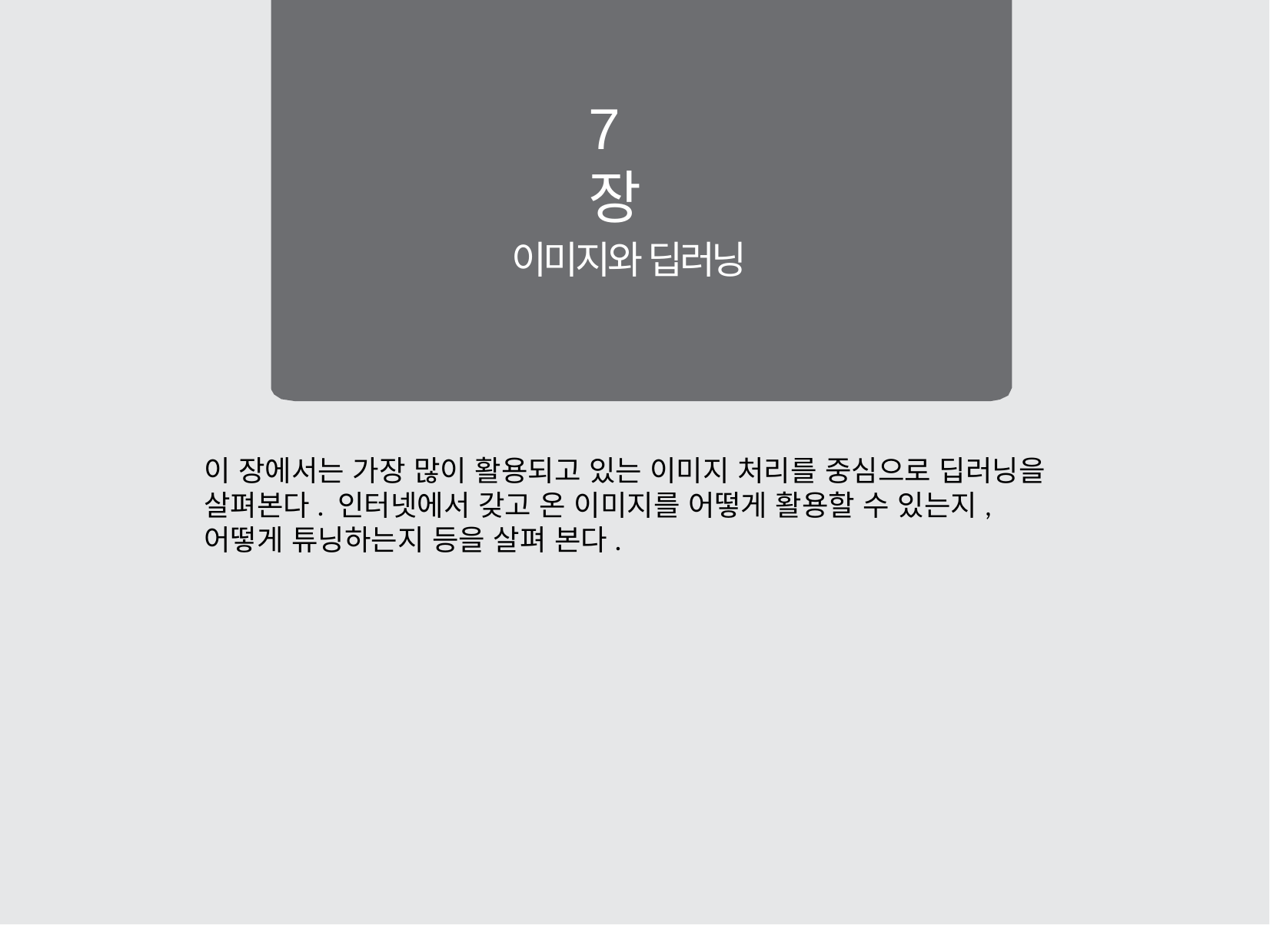

7장
# 이미지와 딥러닝
이 장에서는 가장 많이 활용되고 있는 이미지 처리를 중심으로 딥러닝을 살펴본다. 인터넷에서 갖고 온 이미지를 어떻게 활용할 수 있는지, 어떻게 튜닝하는지 등을 살펴 본다.